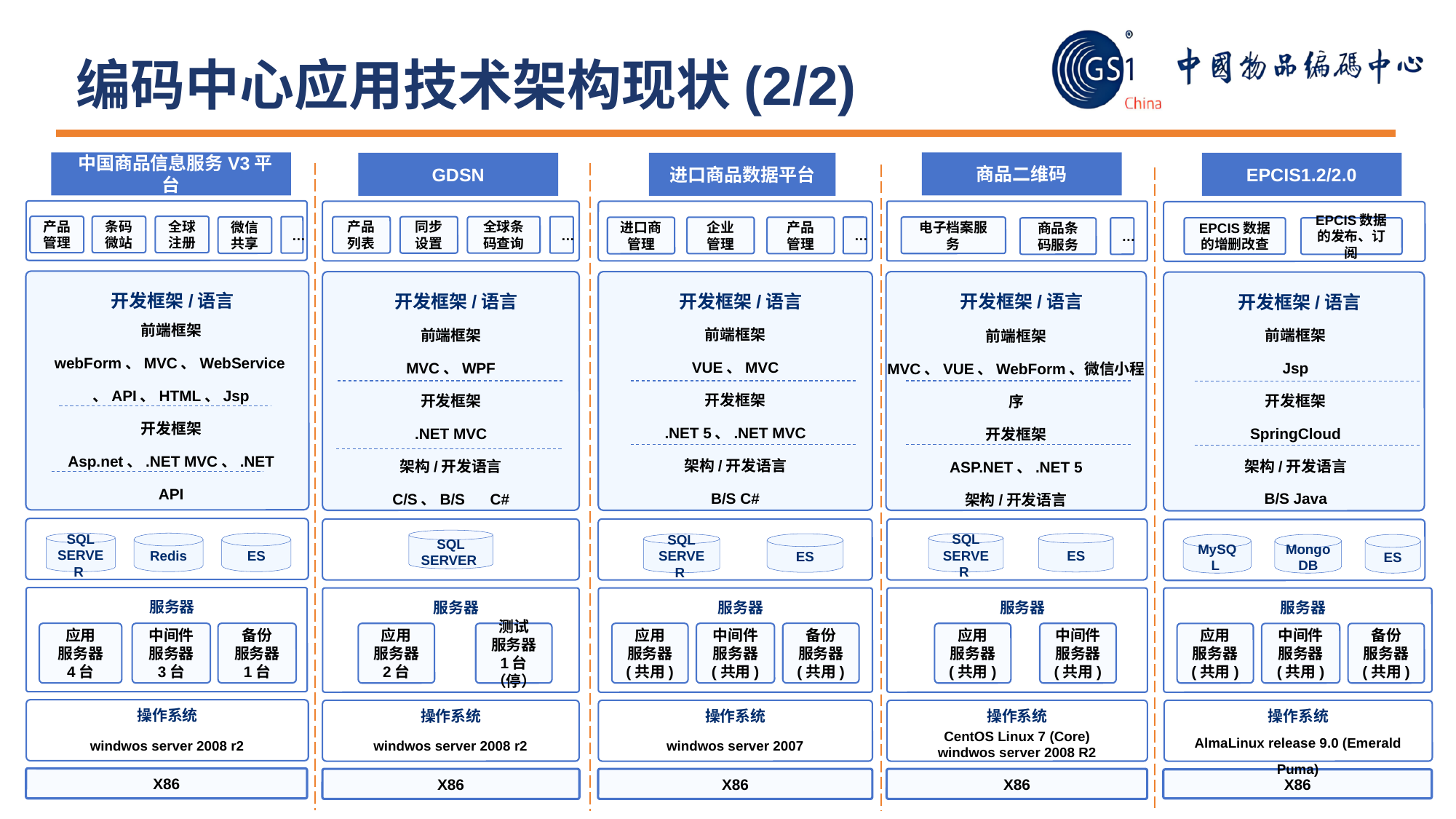

编码中心应用技术架构现状(2/2)
 中国商品信息服务V3平台
商品二维码
GDSN
EPCIS1.2/2.0
进口商品数据平台

条码
微站
产品
管理
全球
注册
…
微信共享
开发框架/语言
前端框架
webForm、MVC、WebService、API、HTML、Jsp
开发框架
Asp.net、.NET MVC、.NET API
架构/开发语言  B/S C#

SQL
SERVER
Redis
ES
服务器
操作系统
windwos server 2008 r2
X86

产品列表
同步设置
全球条码查询
…
电子档案服务
企业
管理
产品
管理
…
进口商管理
EPCIS数据的增删改查
商品条码服务
EPCIS数据的发布、订阅
…
开发框架/语言
前端框架
MVC、WPF
开发框架
.NET MVC
架构/开发语言
C/S、B/S      C#
开发框架/语言
前端框架
VUE、MVC
开发框架
.NET 5、.NET MVC
架构/开发语言
B/S C#
开发框架/语言
前端框架
MVC、VUE、WebForm、微信小程序
开发框架
ASP.NET、.NET 5
架构/开发语言
B/S C#
开发框架/语言
前端框架
Jsp
开发框架
SpringCloud
架构/开发语言
B/S Java

SQL
SERVER
SQL
SERVER
ES
ES
SQL
SERVER
MySQL
MongoDB
ES
服务器
服务器
服务器
服务器
备份
服务器
1台
应用
服务器
2台
测试
服务器
1台（停）
应用
服务器
(共用)
中间件服务器
(共用)
应用
服务器
4台
中间件服务器
3台
应用
服务器
(共用)
中间件服务器
(共用)
备份
服务器
(共用)
应用
服务器
(共用)
中间件服务器
(共用)
备份
服务器
(共用)
操作系统
windwos server 2008 r2
操作系统
windwos server 2007
操作系统
CentOS Linux 7 (Core)
windwos server 2008 R2
操作系统
AlmaLinux release 9.0 (Emerald Puma)
X86
X86
X86
X86